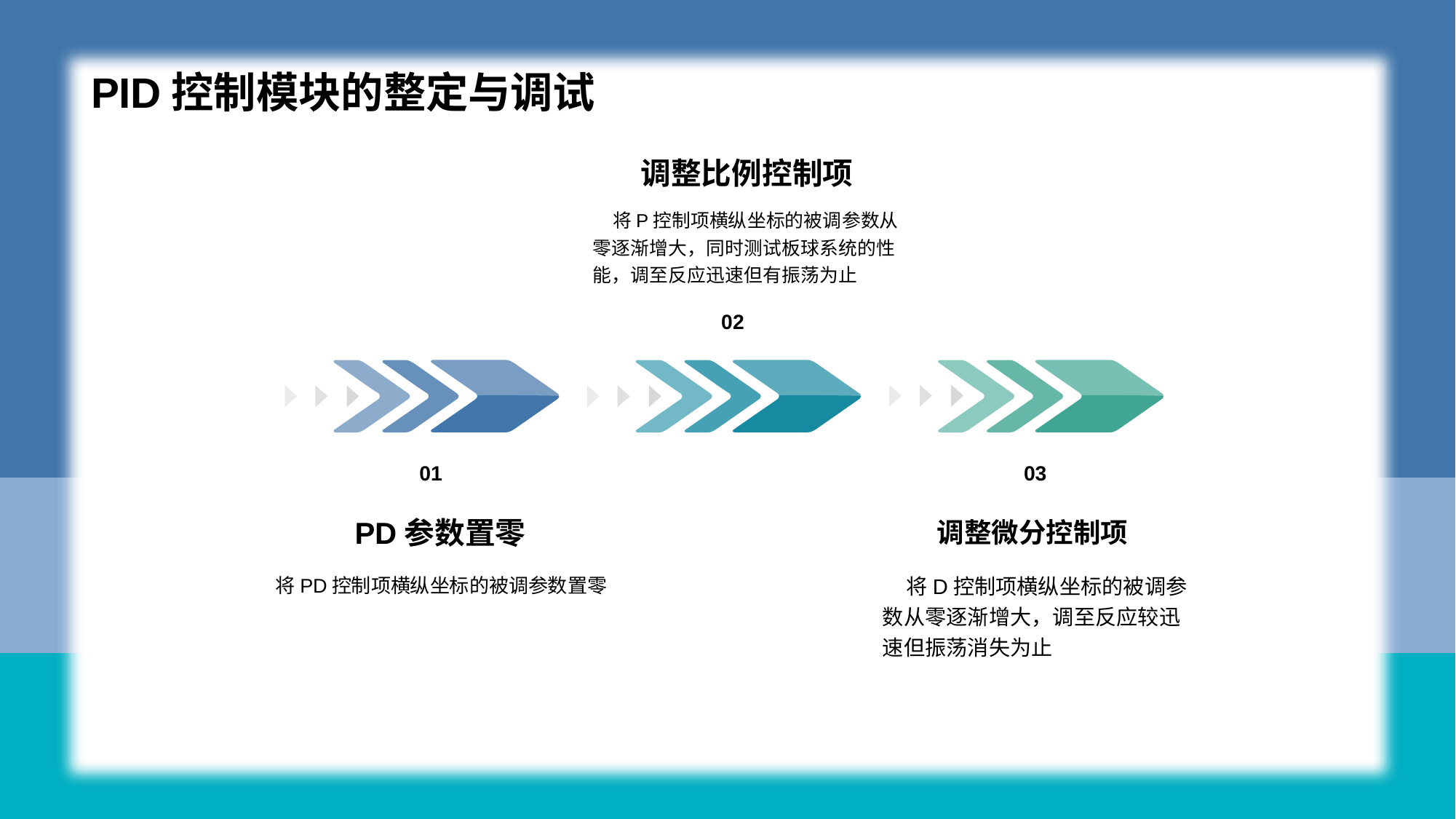

01-Text here

# PID控制模块的整定与调试
调整比例控制项
    将P控制项横纵坐标的被调参数从零逐渐增大，同时测试板球系统的性能，调至反应迅速但有振荡为止
02

01
03
PD参数置零
将PD控制项横纵坐标的被调参数置零
调整微分控制项

    将D控制项横纵坐标的被调参数从零逐渐增大，调至反应较迅速但振荡消失为止
27